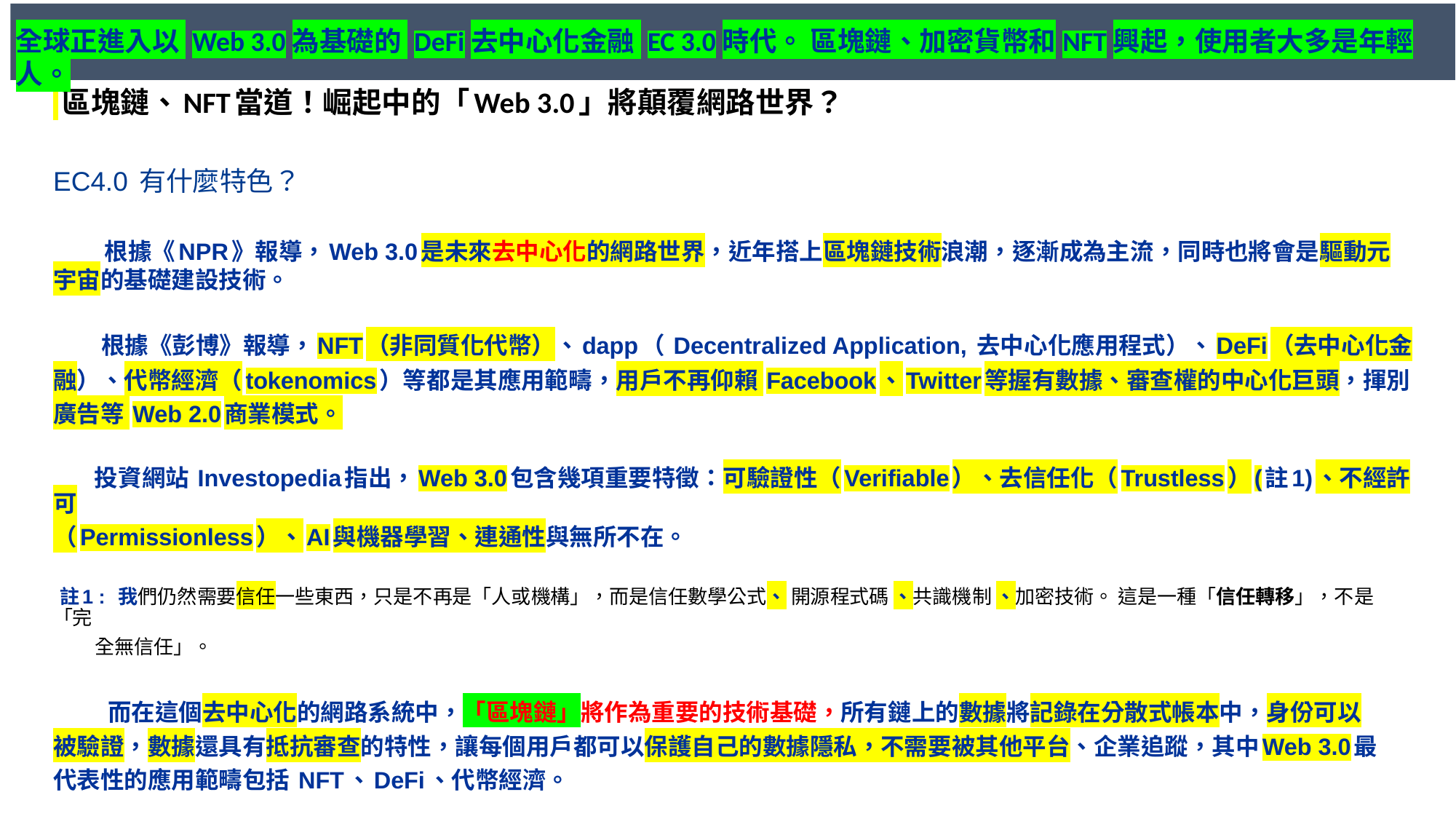

全球正進入以 Web 3.0為基礎的 DeFi去中心化金融 EC 3.0時代。 區塊鏈、加密貨幣和NFT興起，使用者大多是年輕人。
 區塊鏈、NFT當道！崛起中的「Web 3.0」將顛覆網路世界？

EC4.0 有什麼特色？

      根據《NPR》報導，Web 3.0是未來去中心化的網路世界，近年搭上區塊鏈技術浪潮，逐漸成為主流，同時也將會是驅動元宇宙的基礎建設技術。

       根據《彭博》報導，NFT（非同質化代幣）、dapp（ Decentralized Application, 去中心化應用程式）、DeFi（去中心化金
融）、代幣經濟（tokenomics）等都是其應用範疇，用戶不再仰賴 Facebook、Twitter等握有數據、審查權的中心化巨頭，揮別
廣告等 Web 2.0商業模式。

       投資網站 Investopedia指出，Web 3.0包含幾項重要特徵：可驗證性（Verifiable）、去信任化（Trustless）(註1)、不經許可
（Permissionless）、AI與機器學習、連通性與無所不在。

 註1 :  我們仍然需要信任一些東西，只是不再是「人或機構」，而是信任數學公式、 開源程式碼 、共識機制 、加密技術。 這是一種「信任轉移」，不是「完
         全無信任」。

        而在這個去中心化的網路系統中，「區塊鏈」將作為重要的技術基礎，所有鏈上的數據將記錄在分散式帳本中，身份可以
被驗證，數據還具有抵抗審查的特性，讓每個用戶都可以保護自己的數據隱私，不需要被其他平台、企業追蹤，其中Web 3.0最
代表性的應用範疇包括 NFT、DeFi、代幣經濟。